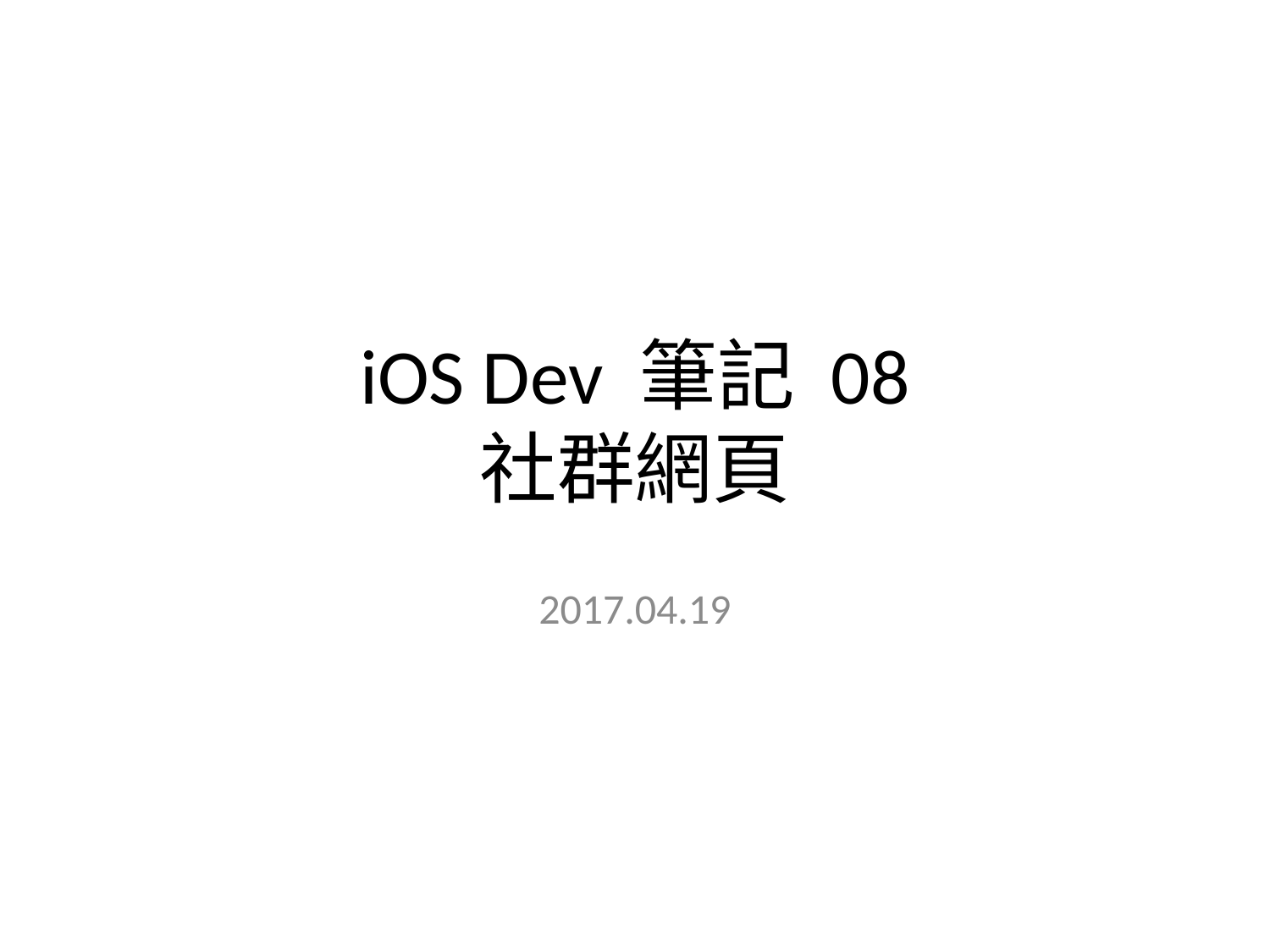

# iOS Dev 筆記 08 社群網頁
2017.04.19